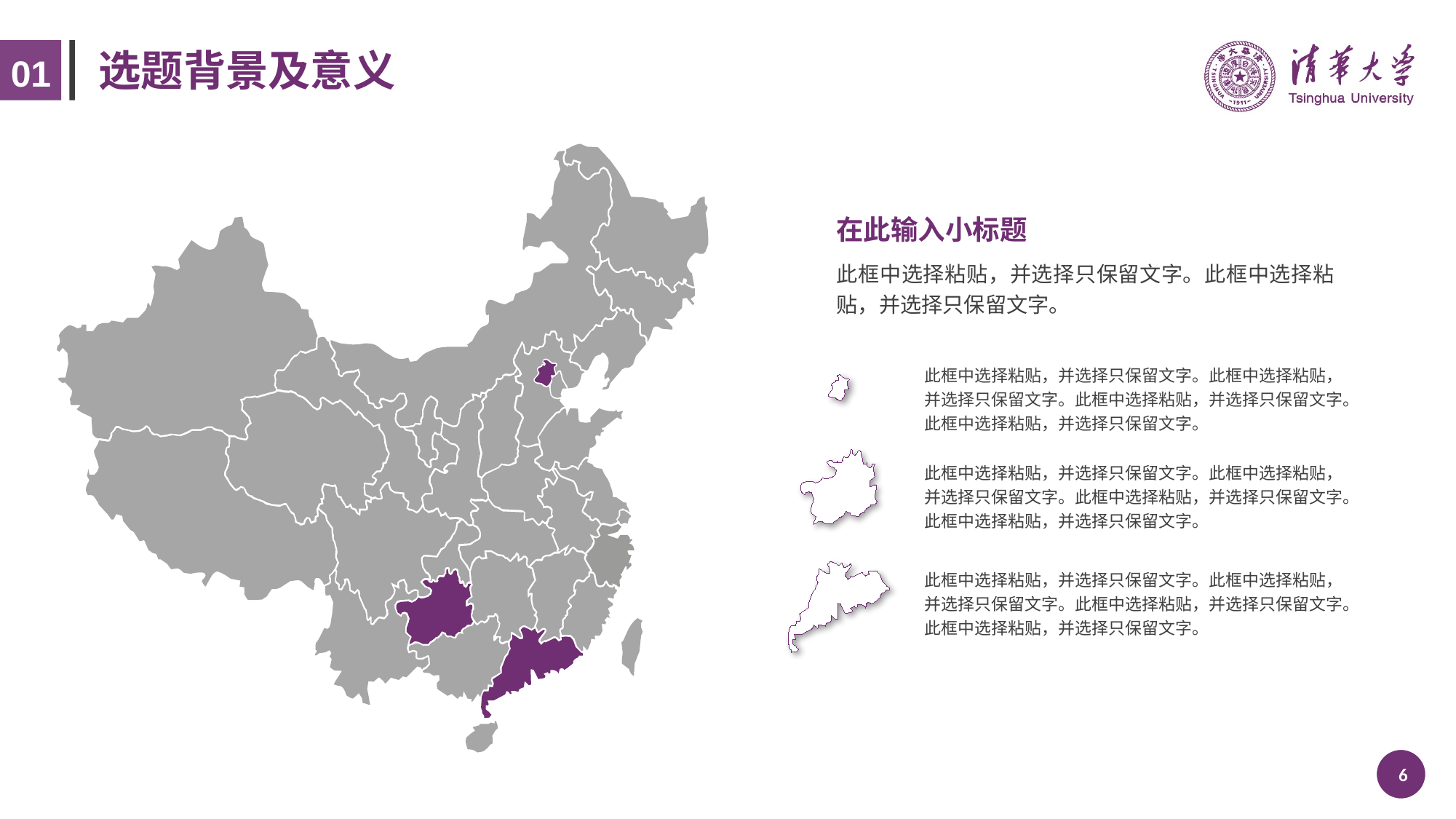

# 选题背景及意义
01

在此输入小标题
此框中选择粘贴，并选择只保留文字。此框中选择粘贴，并选择只保留文字。
此框中选择粘贴，并选择只保留文字。此框中选择粘贴，并选择只保留文字。此框中选择粘贴，并选择只保留文字。此框中选择粘贴，并选择只保留文字。

此框中选择粘贴，并选择只保留文字。此框中选择粘贴，并选择只保留文字。此框中选择粘贴，并选择只保留文字。此框中选择粘贴，并选择只保留文字。

此框中选择粘贴，并选择只保留文字。此框中选择粘贴，并选择只保留文字。此框中选择粘贴，并选择只保留文字。此框中选择粘贴，并选择只保留文字。
6    /30